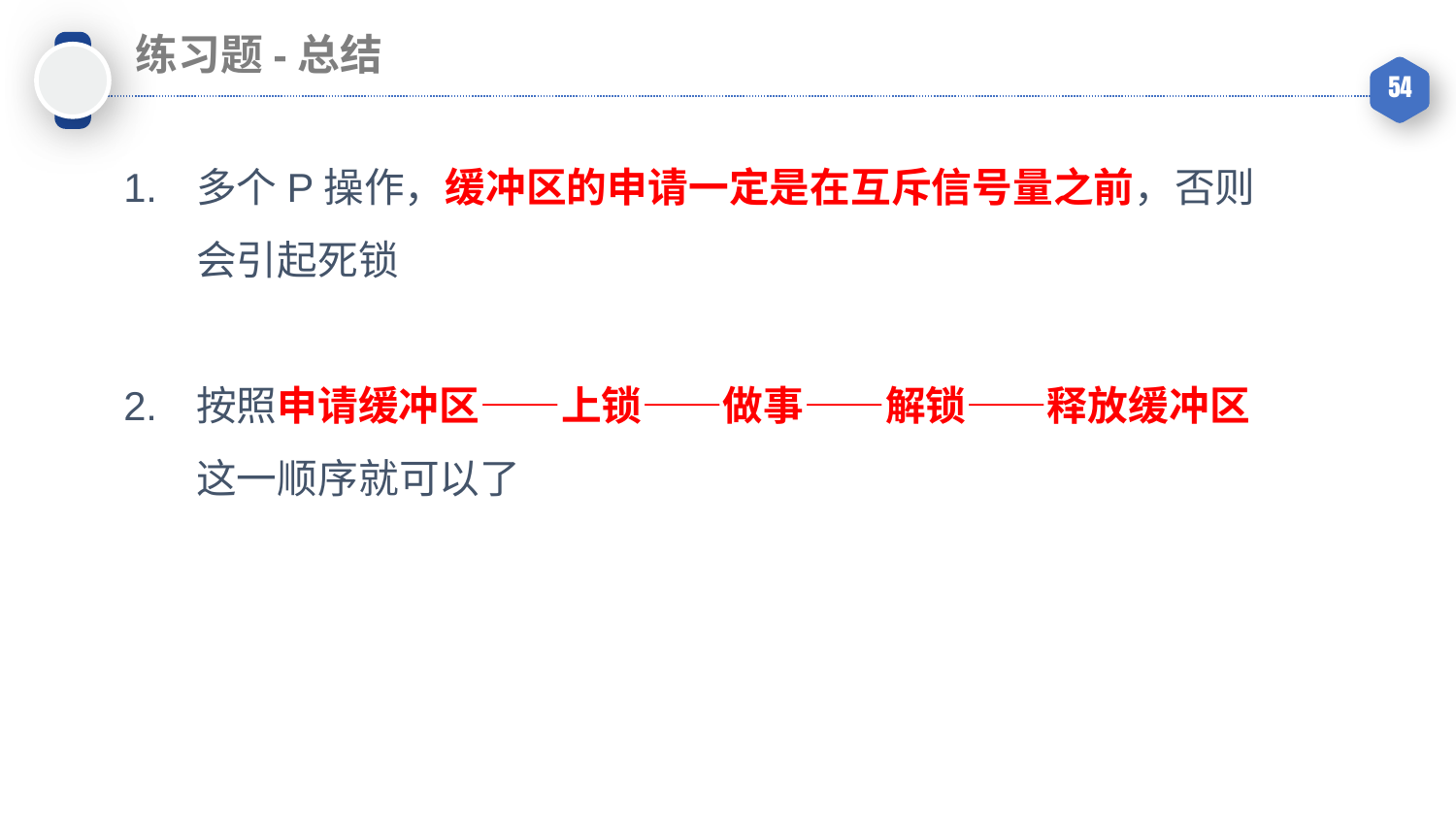

练习题-总结
多个P操作，缓冲区的申请一定是在互斥信号量之前，否则会引起死锁

按照申请缓冲区——上锁——做事——解锁——释放缓冲区这一顺序就可以了